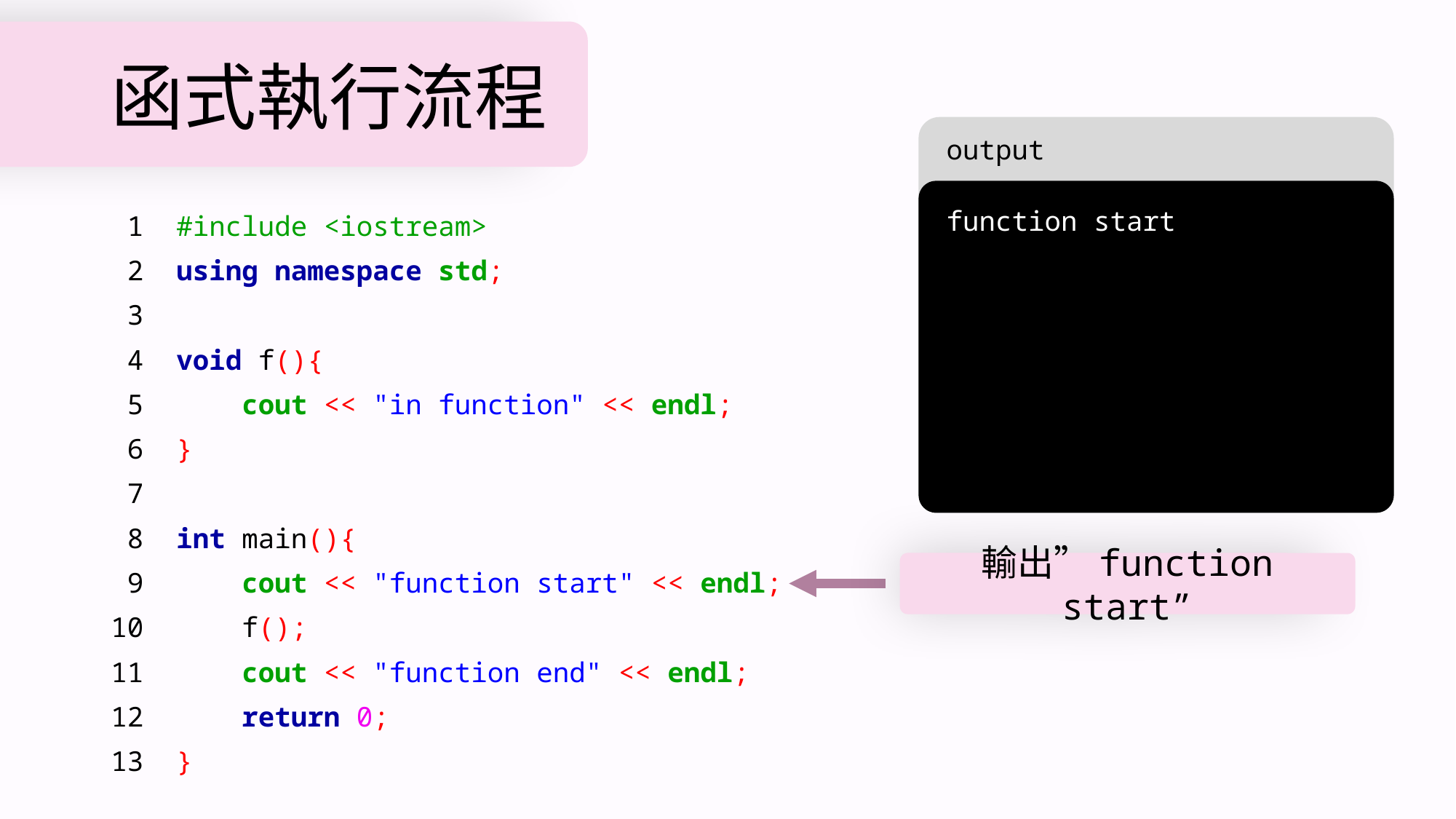

# 函式執行流程

output

function start
 1  #include <iostream>
 2  using namespace std;
 3
 4  void f(){
 5      cout << "in function" << endl;
 6  }
 7
 8  int main(){
 9      cout << "function start" << endl;
10      f();
11      cout << "function end" << endl;
12      return 0;
13  }
輸出”function start”